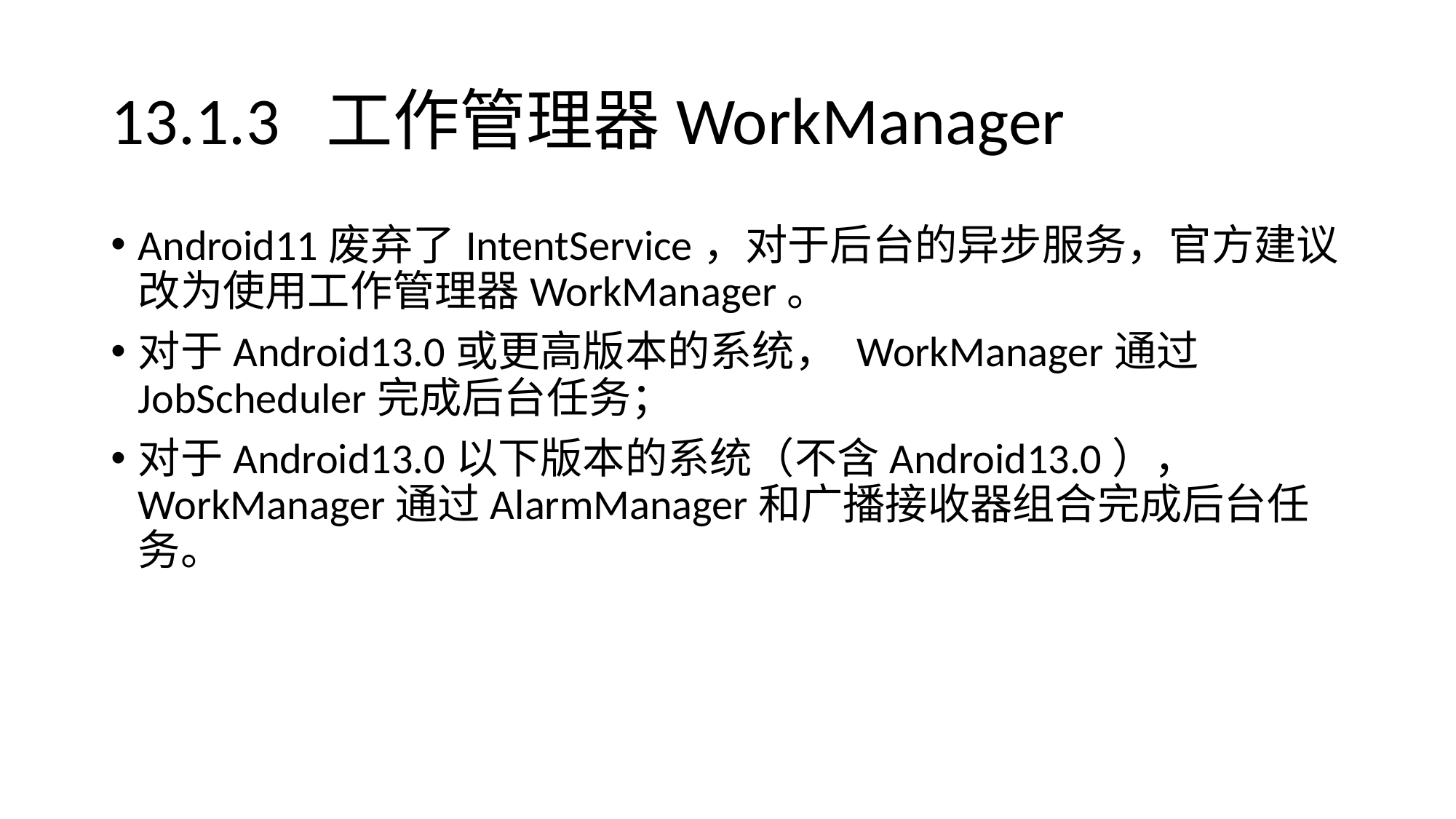

# 13.1.3  工作管理器WorkManager
Android11废弃了IntentService，对于后台的异步服务，官方建议改为使用工作管理器WorkManager。
对于Android13.0或更高版本的系统， WorkManager通过JobScheduler完成后台任务；
对于Android13.0以下版本的系统（不含Android13.0）， WorkManager通过AlarmManager和广播接收器组合完成后台任务。